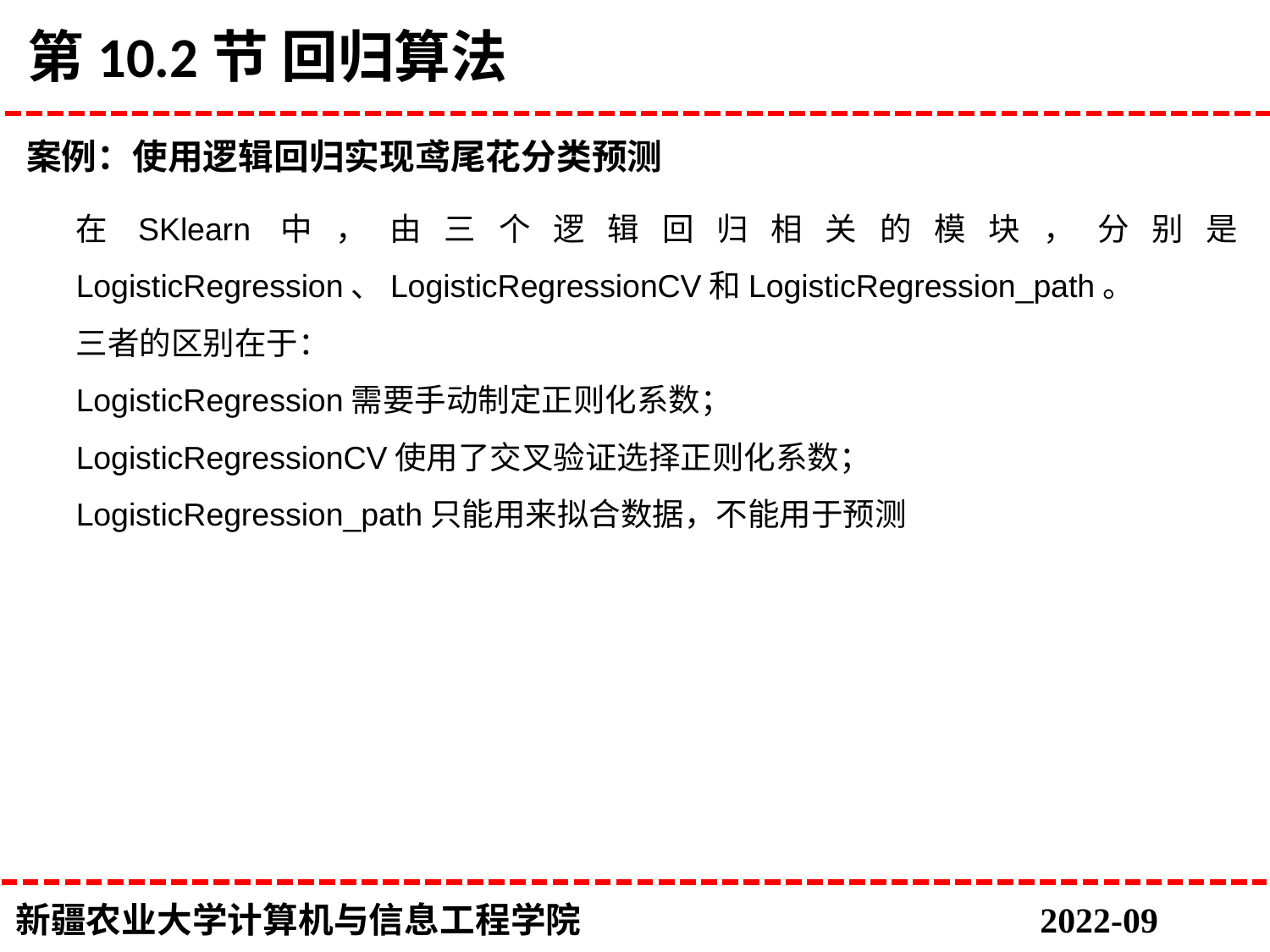

# 第10.2节 回归算法
案例：使用逻辑回归实现鸢尾花分类预测

在SKlearn中，由三个逻辑回归相关的模块，分别是LogisticRegression、LogisticRegressionCV和LogisticRegression_path。
三者的区别在于：
LogisticRegression需要手动制定正则化系数；
LogisticRegressionCV使用了交叉验证选择正则化系数；
LogisticRegression_path只能用来拟合数据，不能用于预测